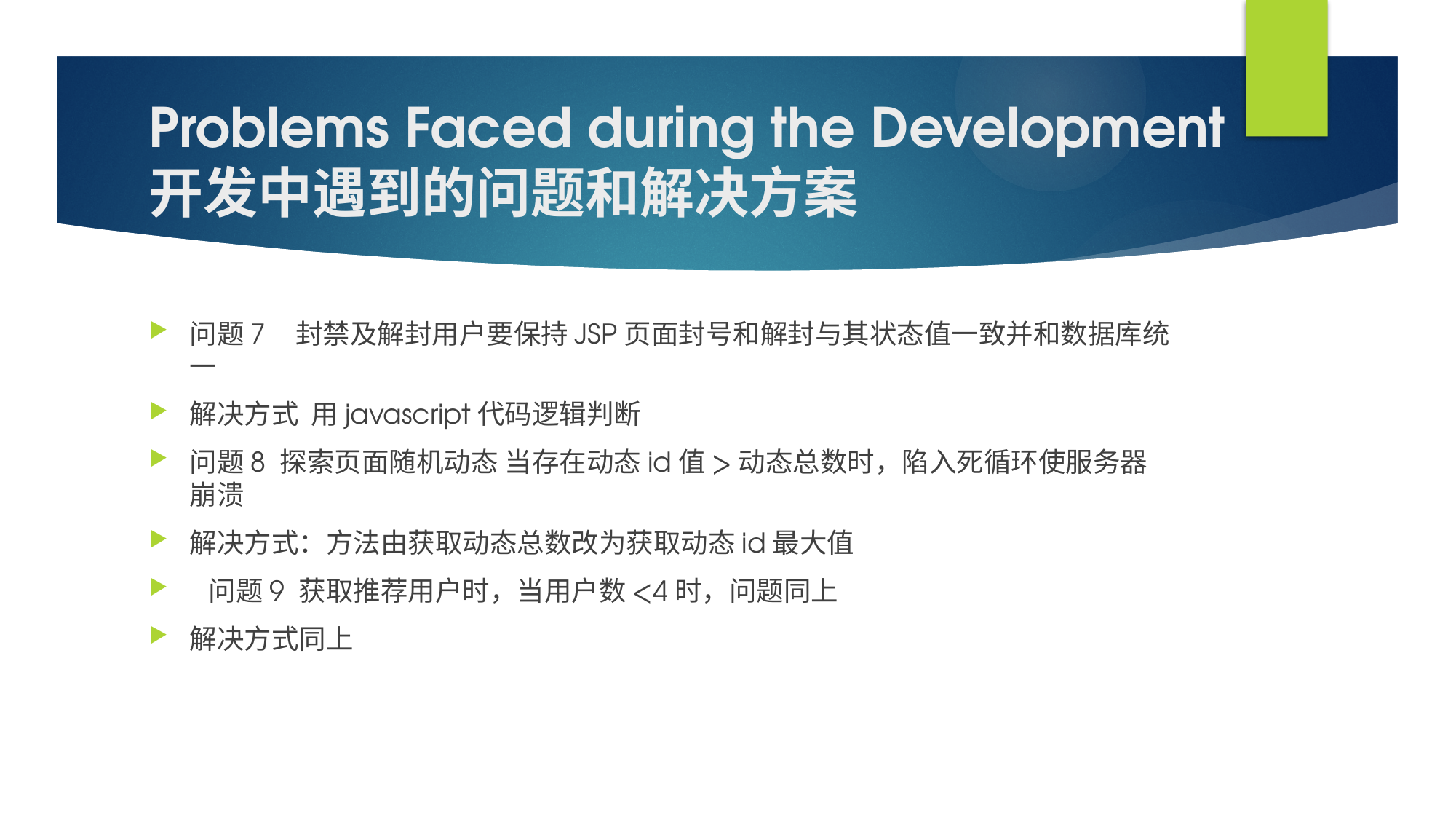

# Problems Faced during the Development 开发中遇到的问题和解决方案
问题7   封禁及解封用户要保持JSP页面封号和解封与其状态值一致并和数据库统一
解决方式  用javascript代码逻辑判断
问题8 探索页面随机动态 当存在动态id值>动态总数时，陷入死循环使服务器崩溃
解决方式：方法由获取动态总数改为获取动态id最大值
  问题9 获取推荐用户时，当用户数<4时，问题同上
解决方式同上